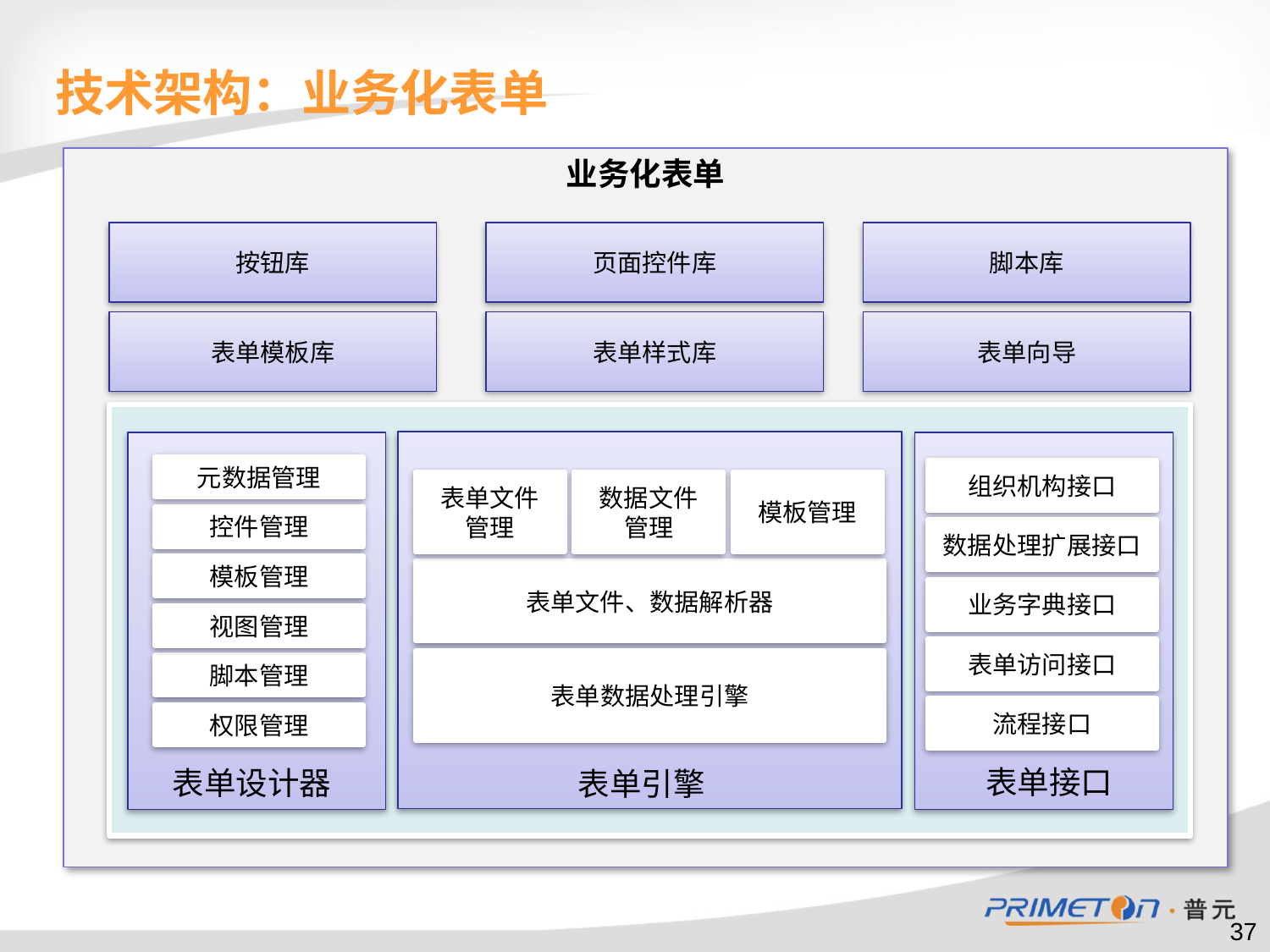

技术架构：业务化表单
业务化表单
按钮库
页面控件库
脚本库
表单模板库
表单样式库
表单向导

元数据管理
组织机构接口
表单文件管理
数据文件管理
模板管理
控件管理
数据处理扩展接口
模板管理
表单文件、数据解析器
业务字典接口
视图管理
表单访问接口
表单数据处理引擎
脚本管理
流程接口
权限管理
表单接口
表单设计器
表单引擎
37